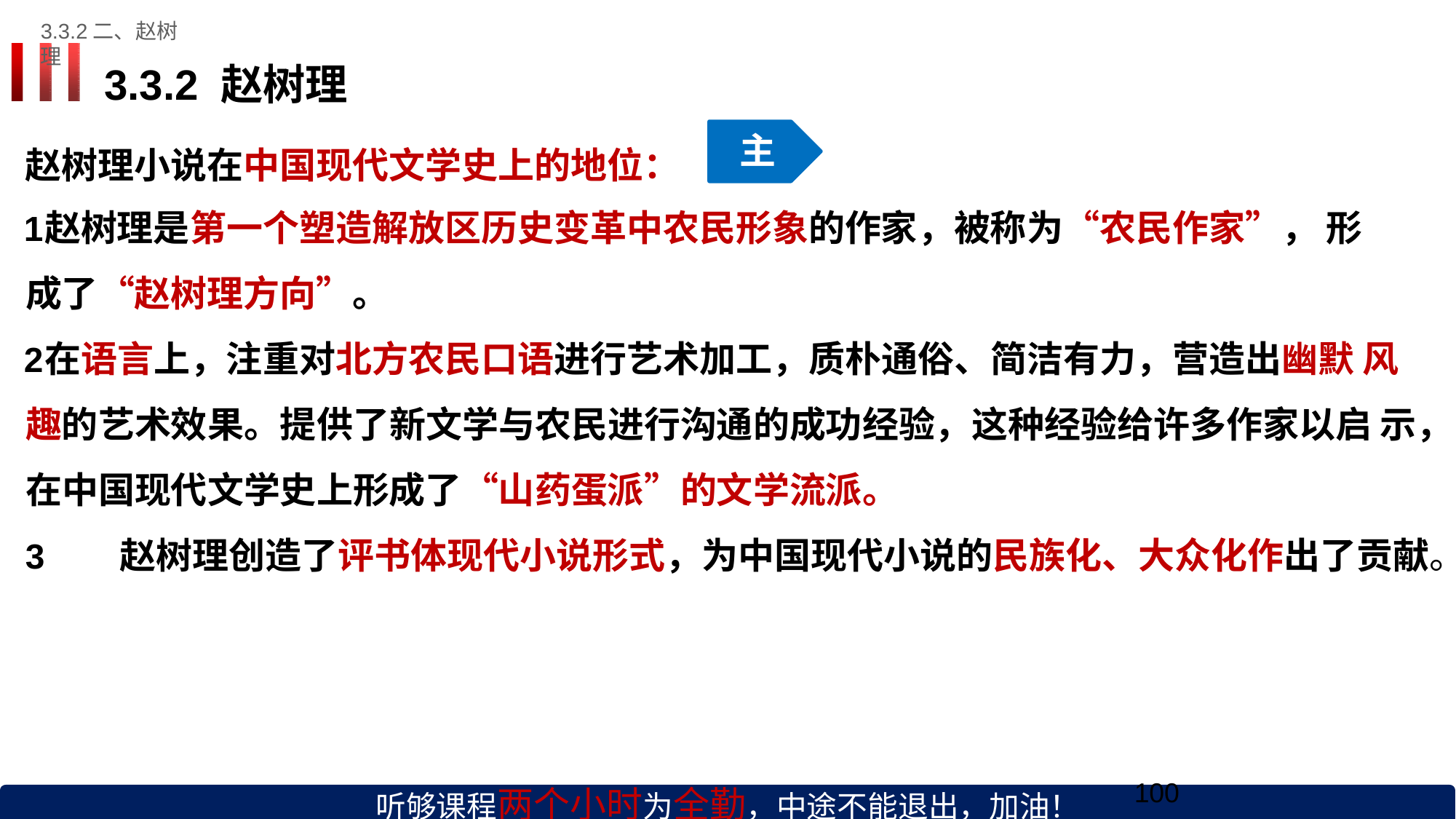

3.3.2二、赵树理

# 3.3.2 赵树理

主
赵树理小说在中国现代文学史上的地位：
赵树理是第一个塑造解放区历史变革中农民形象的作家，被称为“农民作家”， 形成了“赵树理方向”。
在语言上，注重对北方农民口语进行艺术加工，质朴通俗、简洁有力，营造出幽默 风趣的艺术效果。提供了新文学与农民进行沟通的成功经验，这种经验给许多作家以启 示，在中国现代文学史上形成了“山药蛋派”的文学流派。
赵树理创造了评书体现代小说形式，为中国现代小说的民族化、大众化作出了贡献。
100

听够课程两个小时为全勤，中途不能退出，加油！